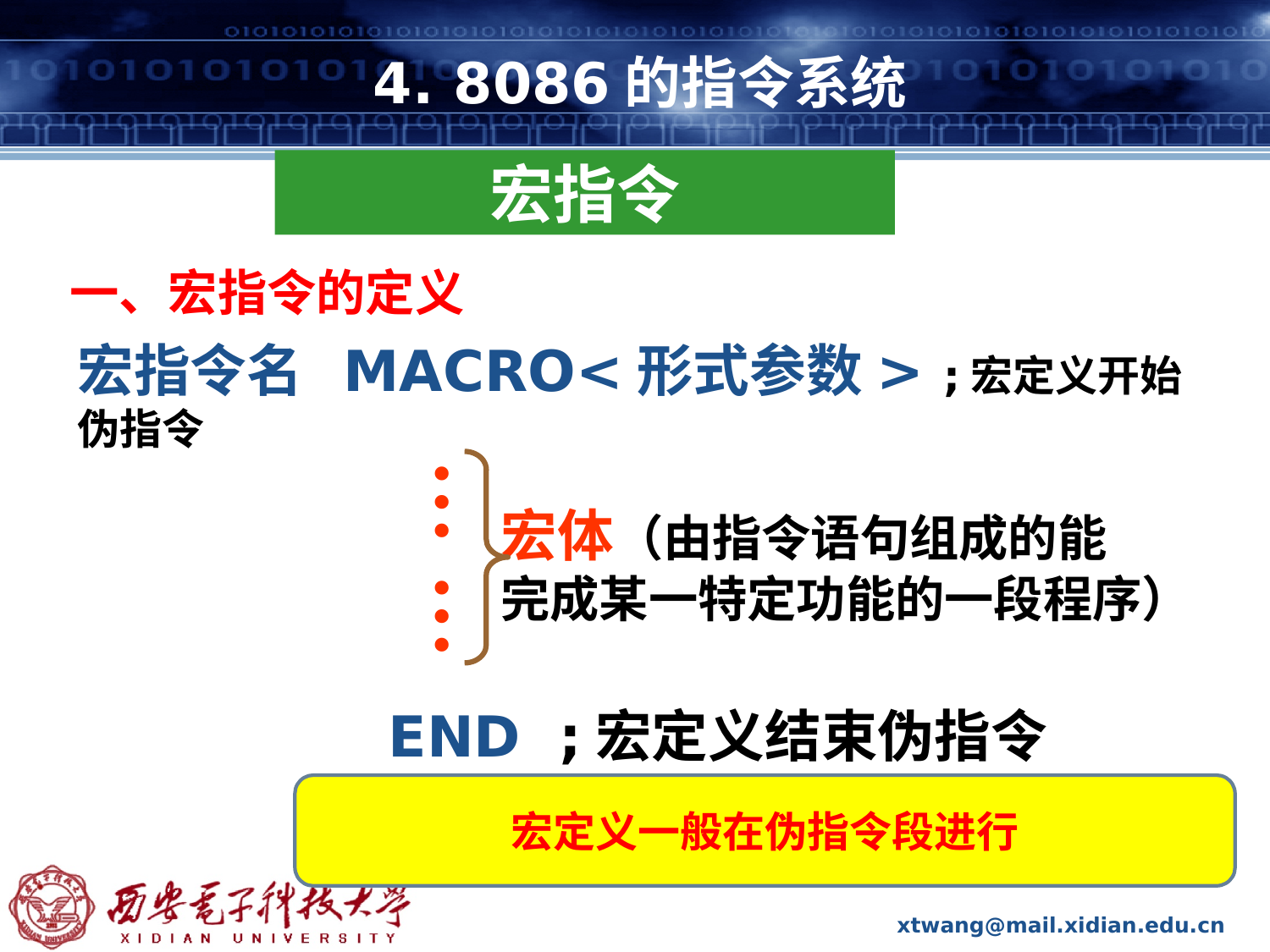

# 4. 8086的指令系统
宏指令
一、宏指令的定义
宏指令名  MACRO<形式参数> ;宏定义开始伪指令

宏体（由指令语句组成的能
完成某一特定功能的一段程序）
… …
ENDM
;宏定义结束伪指令
宏定义一般在伪指令段进行